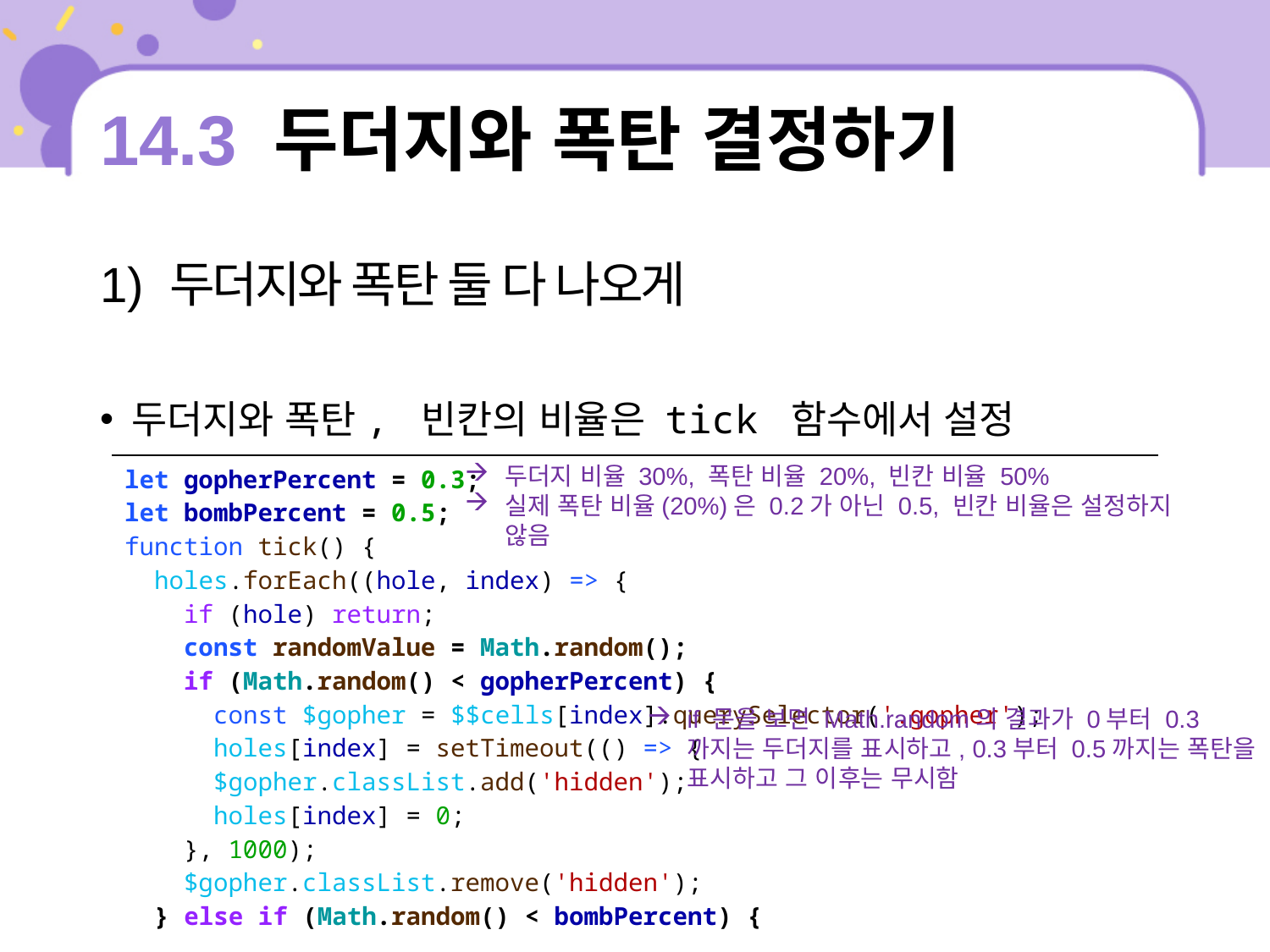

# 14.3 두더지와 폭탄 결정하기
1) 두더지와 폭탄 둘 다 나오게
두더지와 폭탄, 빈칸의 비율은 tick 함수에서 설정
두더지 비율 30%, 폭탄 비율 20%, 빈칸 비율 50%
실제 폭탄 비율(20%)은 0.2가 아닌 0.5, 빈칸 비율은 설정하지 않음

| let gopherPercent = 0.3; let bombPercent = 0.5; function tick() { holes.forEach((hole, index) => { if (hole) return; const randomValue = Math.random(); if (Math.random() < gopherPercent) { const $gopher = $$cells[index].querySelector('.gopher'); holes[index] = setTimeout(() => { $gopher.classList.add('hidden'); holes[index] = 0; }, 1000); $gopher.classList.remove('hidden'); } else if (Math.random() < bombPercent) { ... } |
| --- |
if 문을 보면 Math.random의 결과가 0부터 0.3까지는 두더지를 표시하고, 0.3부터 0.5까지는 폭탄을 표시하고 그 이후는 무시함